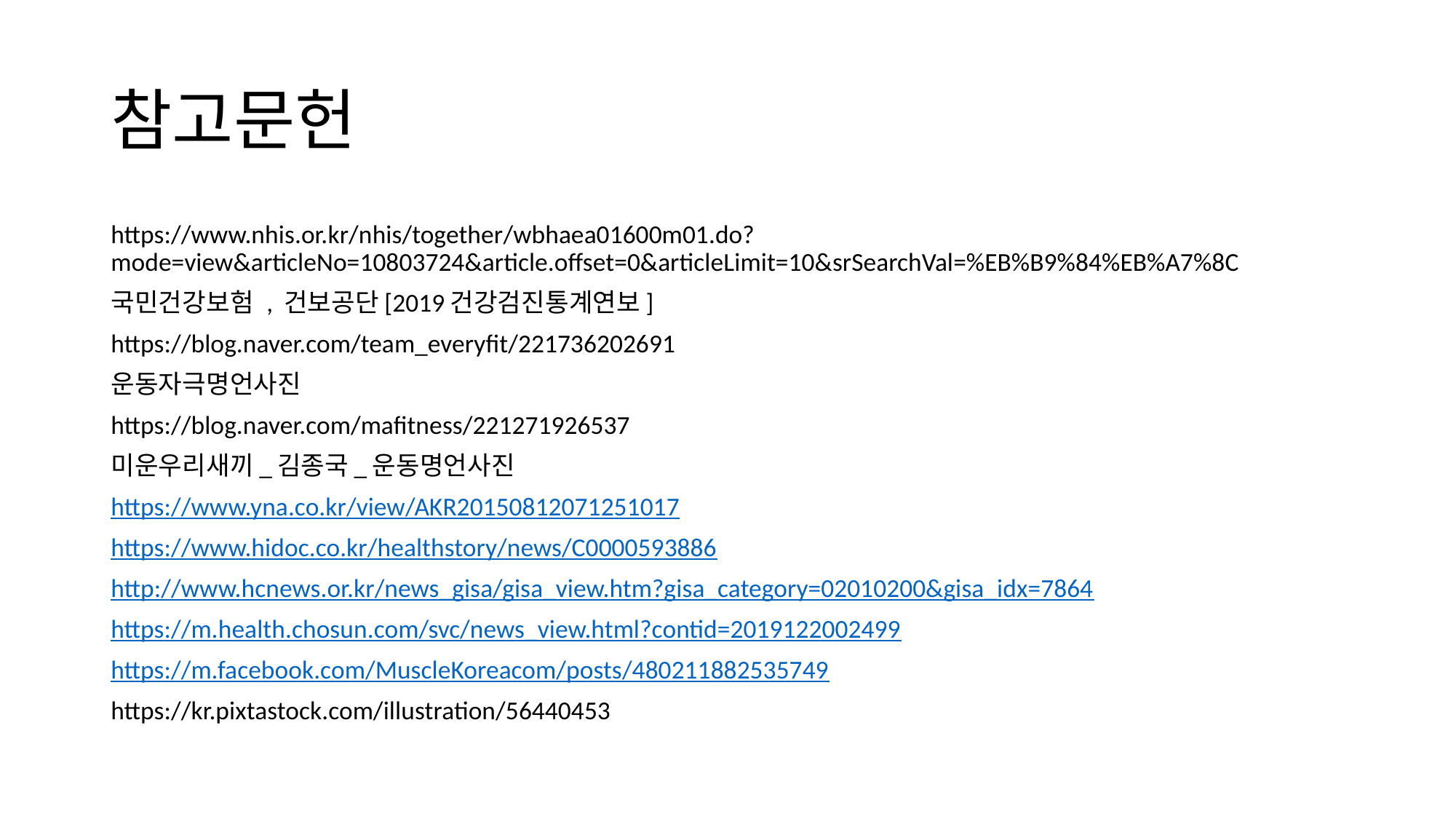

# 참고문헌
https://www.nhis.or.kr/nhis/together/wbhaea01600m01.do?mode=view&articleNo=10803724&article.offset=0&articleLimit=10&srSearchVal=%EB%B9%84%EB%A7%8C
국민건강보험 , 건보공단[2019건강검진통계연보]
https://blog.naver.com/team_everyfit/221736202691
운동자극명언사진
https://blog.naver.com/mafitness/221271926537
미운우리새끼_김종국_운동명언사진
https://www.yna.co.kr/view/AKR20150812071251017
https://www.hidoc.co.kr/healthstory/news/C0000593886
http://www.hcnews.or.kr/news_gisa/gisa_view.htm?gisa_category=02010200&gisa_idx=7864
https://m.health.chosun.com/svc/news_view.html?contid=2019122002499
https://m.facebook.com/MuscleKoreacom/posts/480211882535749
https://kr.pixtastock.com/illustration/56440453